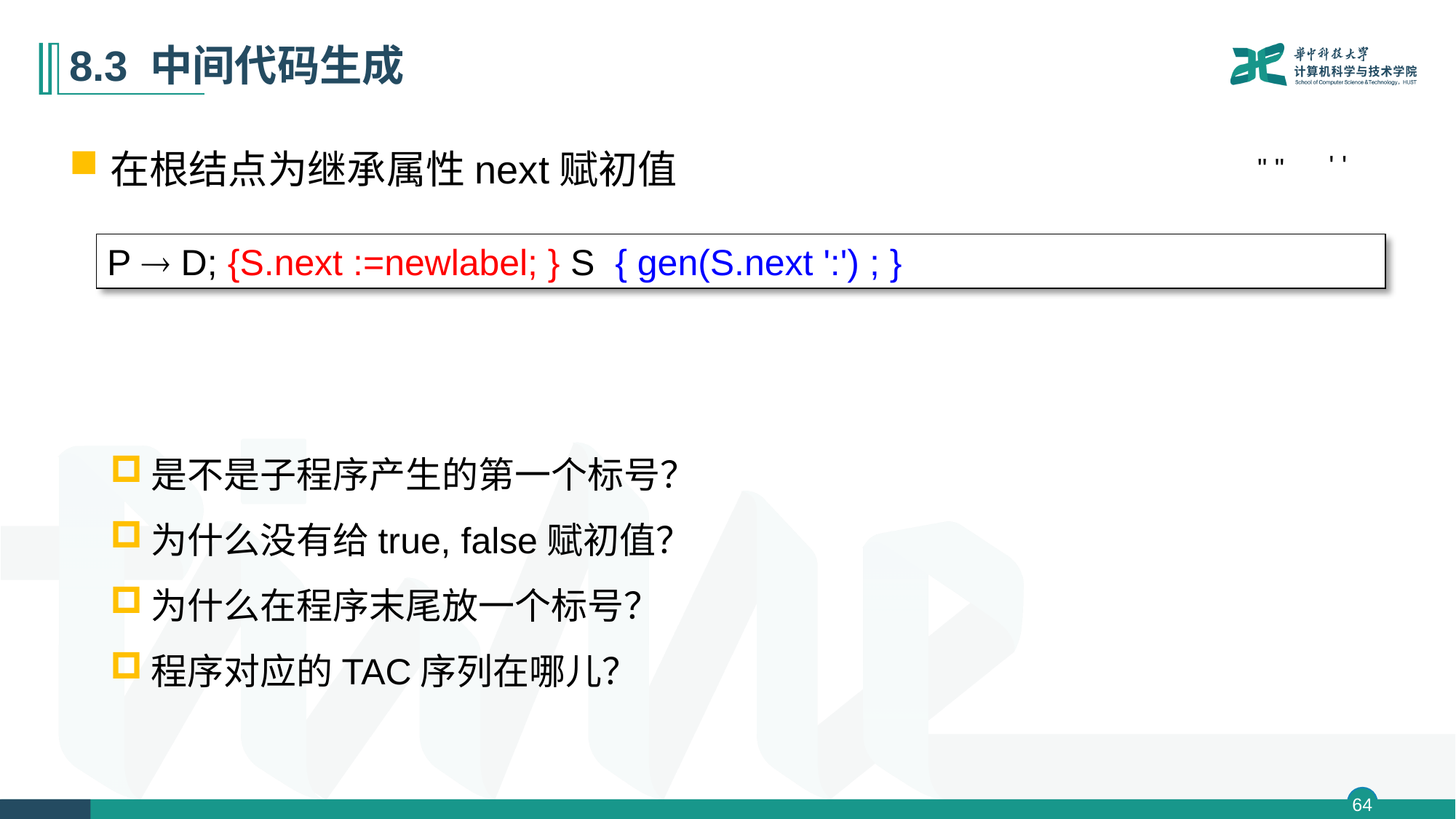

# 8.3 中间代码生成
在根结点为继承属性next赋初值
' '
" "
P → D; {S.next :=newlabel; } S  { gen(S.next ':') ; }
是不是子程序产生的第一个标号？
为什么没有给true, false赋初值？
为什么在程序末尾放一个标号？
程序对应的TAC序列在哪儿？